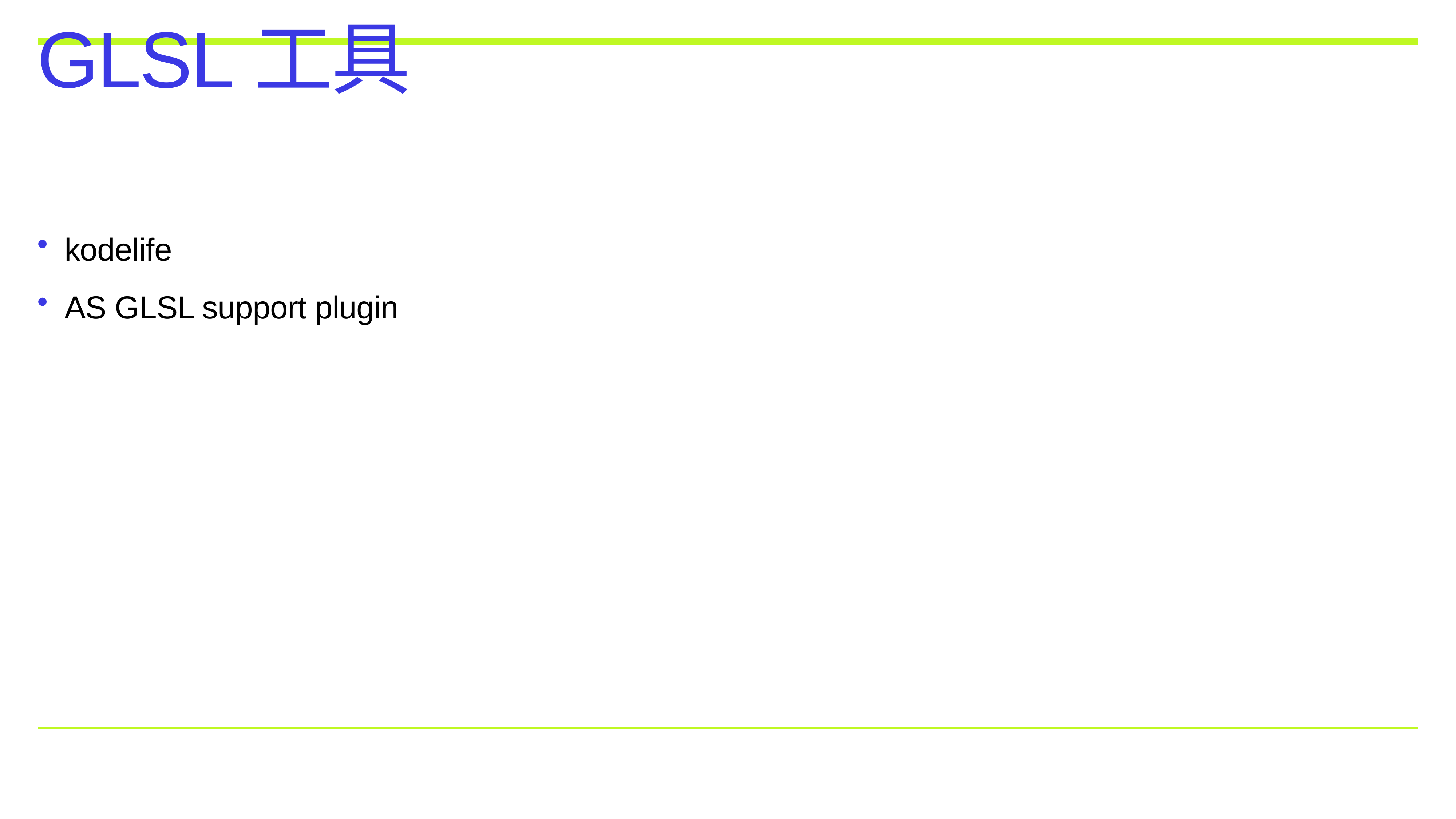

# GLSL工具
kodelife
AS GLSL support plugin